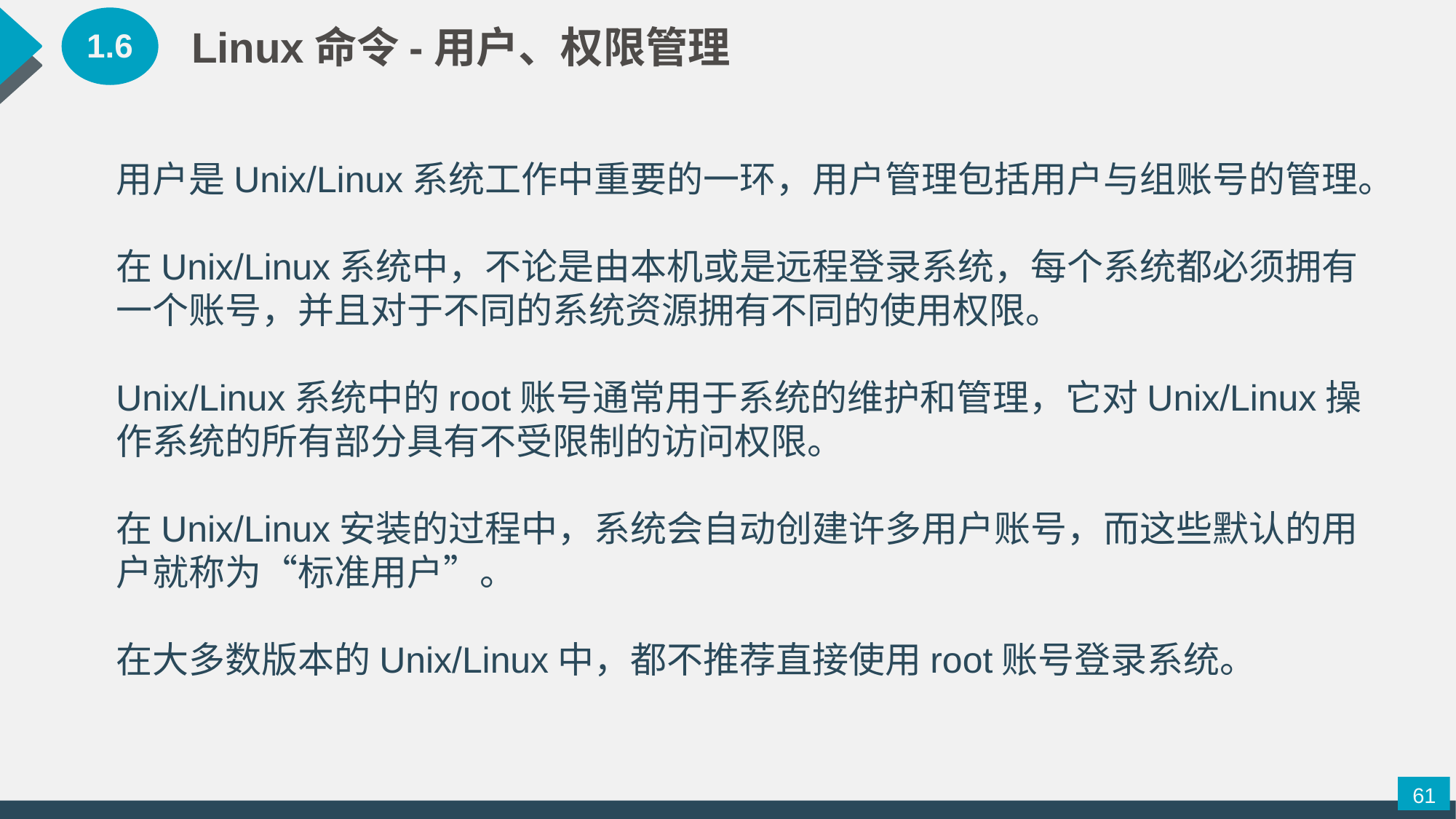

1.6
Linux命令-用户、权限管理

用户是Unix/Linux系统工作中重要的一环，用户管理包括用户与组账号的管理。

在Unix/Linux系统中，不论是由本机或是远程登录系统，每个系统都必须拥有一个账号，并且对于不同的系统资源拥有不同的使用权限。

Unix/Linux系统中的root账号通常用于系统的维护和管理，它对Unix/Linux操作系统的所有部分具有不受限制的访问权限。

在Unix/Linux安装的过程中，系统会自动创建许多用户账号，而这些默认的用户就称为“标准用户”。

在大多数版本的Unix/Linux中，都不推荐直接使用root账号登录系统。